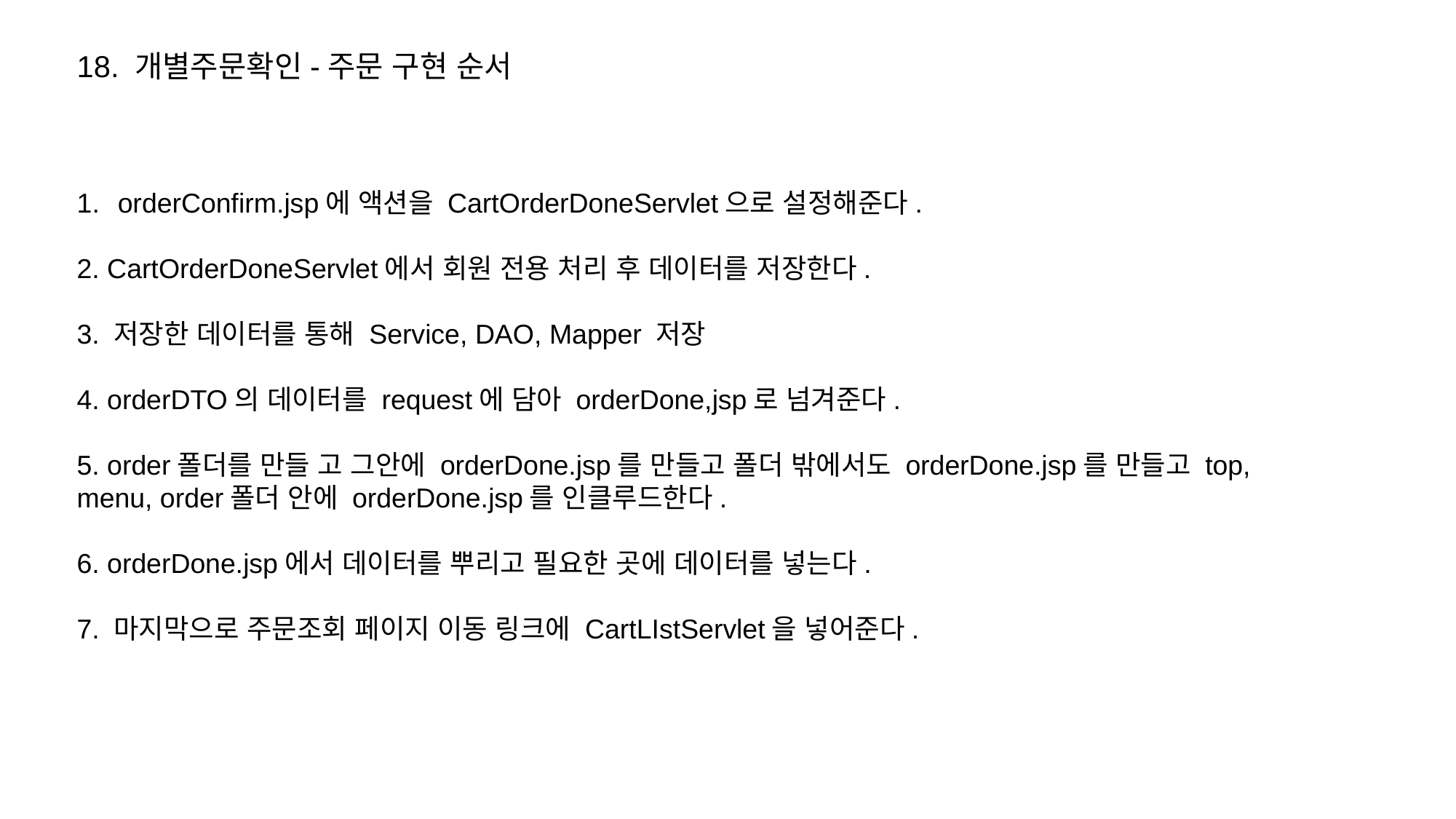

18. 개별주문확인-주문 구현 순서

orderConfirm.jsp에 액션을 CartOrderDoneServlet으로 설정해준다.

2. CartOrderDoneServlet에서 회원 전용 처리 후 데이터를 저장한다.

3. 저장한 데이터를 통해 Service, DAO, Mapper 저장

4. orderDTO의 데이터를 request에 담아 orderDone,jsp로 넘겨준다.

5. order폴더를 만들 고 그안에 orderDone.jsp를 만들고 폴더 밖에서도 orderDone.jsp를 만들고 top,         menu, order폴더 안에 orderDone.jsp를 인클루드한다.

6. orderDone.jsp에서 데이터를 뿌리고 필요한 곳에 데이터를 넣는다.

7. 마지막으로 주문조회 페이지 이동 링크에 CartLIstServlet을 넣어준다.